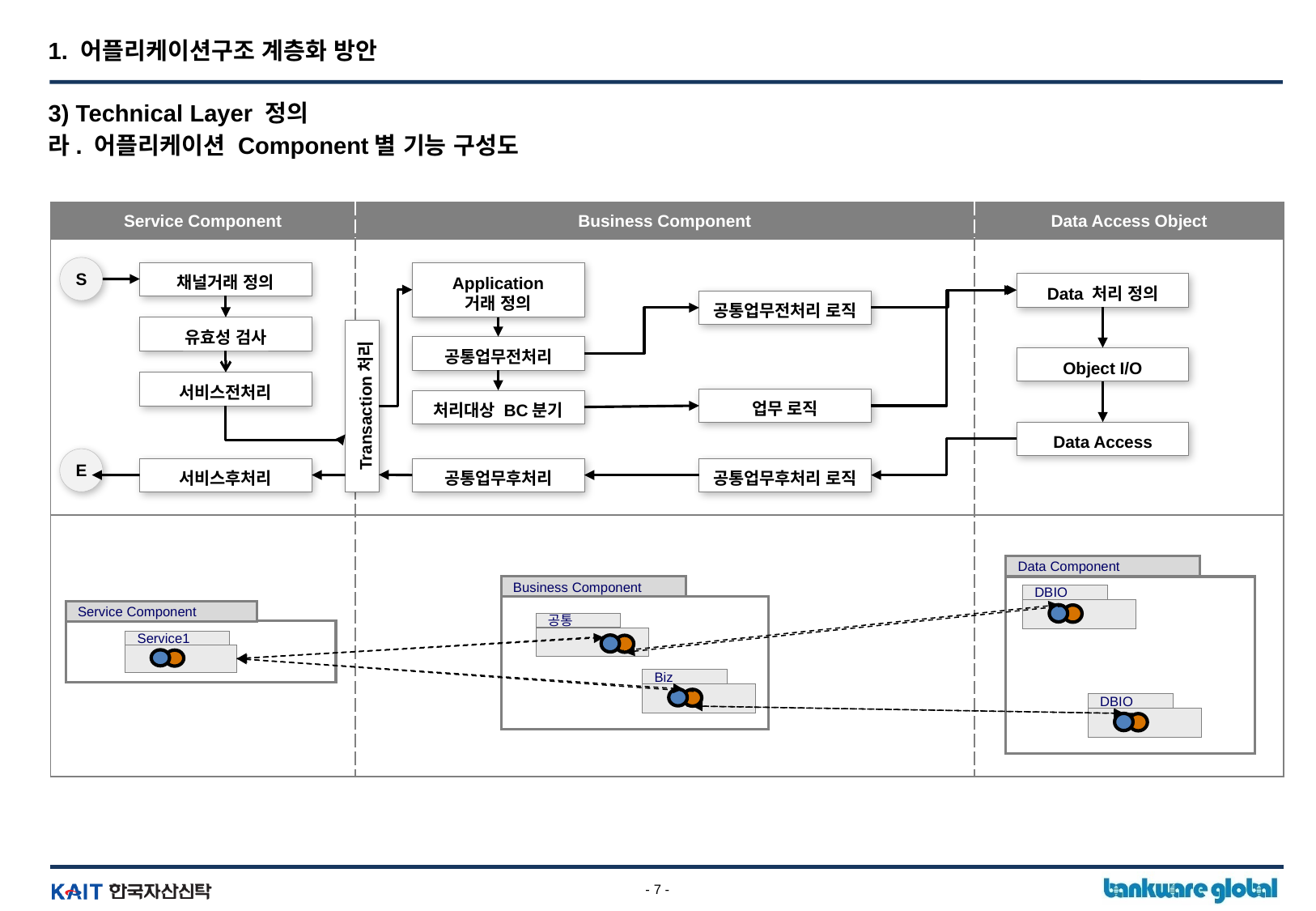

1. 어플리케이션구조 계층화 방안
3) Technical Layer 정의
라. 어플리케이션 Component별 기능 구성도
| Service Component | Business Component | Data Access Object |
| --- | --- | --- |
|  |  |  |
|  |  |  |
S
Application
거래 정의
채널거래 정의
Data 처리 정의
공통업무전처리 로직
유효성 검사
공통업무전처리
Object I/O
서비스전처리
Transaction처리
업무 로직
처리대상 BC분기
Data Access
E
서비스후처리
공통업무후처리
공통업무후처리 로직
Data Component

DBIO

DBIO

Business Component

공통

Biz

Service Component

Service1